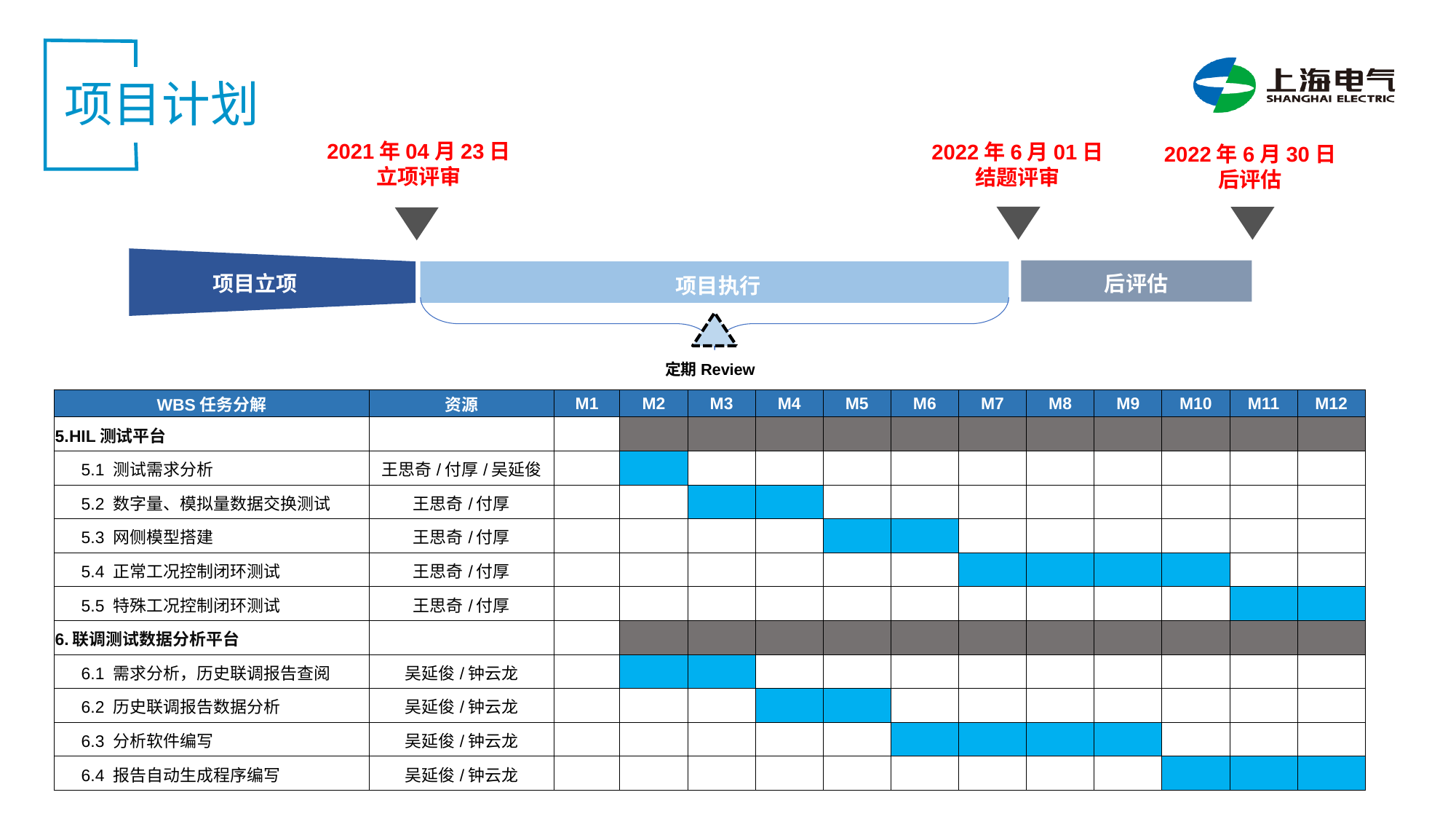

项目计划
2021年04月23日
立项评审
2022年6月01日
结题评审
2022年6月30日
后评估

项目立项
后评估
项目执行

 定期Review
| WBS任务分解 | 资源 | M1 | M2 | M3 | M4 | M5 | M6 | M7 | M8 | M9 | M10 | M11 | M12 |
| --- | --- | --- | --- | --- | --- | --- | --- | --- | --- | --- | --- | --- | --- |
| 5.HIL测试平台 |  |  |  |  |  |  |  |  |  |  |  |  |  |
| 5.1 测试需求分析 | 王思奇/付厚/吴延俊 |  |  |  |  |  |  |  |  |  |  |  |  |
| 5.2 数字量、模拟量数据交换测试 | 王思奇/付厚 |  |  |  |  |  |  |  |  |  |  |  |  |
| 5.3 网侧模型搭建 | 王思奇/付厚 |  |  |  |  |  |  |  |  |  |  |  |  |
| 5.4 正常工况控制闭环测试 | 王思奇/付厚 |  |  |  |  |  |  |  |  |  |  |  |  |
| 5.5 特殊工况控制闭环测试 | 王思奇/付厚 |  |  |  |  |  |  |  |  |  |  |  |  |
| 6.联调测试数据分析平台 |  |  |  |  |  |  |  |  |  |  |  |  |  |
| 6.1 需求分析，历史联调报告查阅 | 吴延俊/钟云龙 |  |  |  |  |  |  |  |  |  |  |  |  |
| 6.2 历史联调报告数据分析 | 吴延俊/钟云龙 |  |  |  |  |  |  |  |  |  |  |  |  |
| 6.3 分析软件编写 | 吴延俊/钟云龙 |  |  |  |  |  |  |  |  |  |  |  |  |
| 6.4 报告自动生成程序编写 | 吴延俊/钟云龙 |  |  |  |  |  |  |  |  |  |  |  |  |